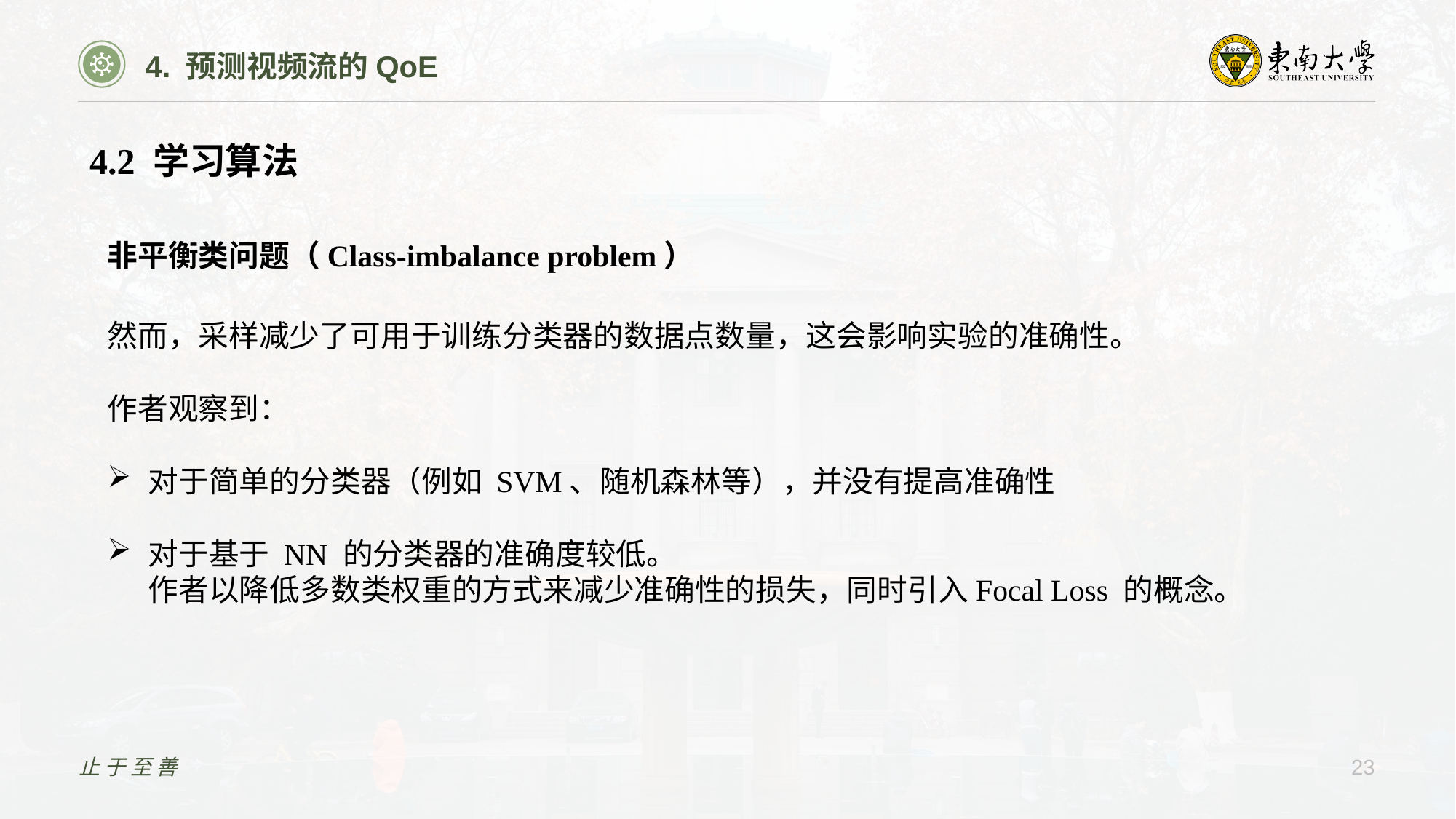

4. 预测视频流的QoE
4.2 学习算法
非平衡类问题（Class-imbalance problem）

然而，采样减少了可用于训练分类器的数据点数量，这会影响实验的准确性。

作者观察到：

对于简单的分类器（例如 SVM、随机森林等），并没有提高准确性

对于基于 NN 的分类器的准确度较低。

作者以降低多数类权重的方式来减少准确性的损失，同时引入Focal Loss 的概念。

止于至善
23